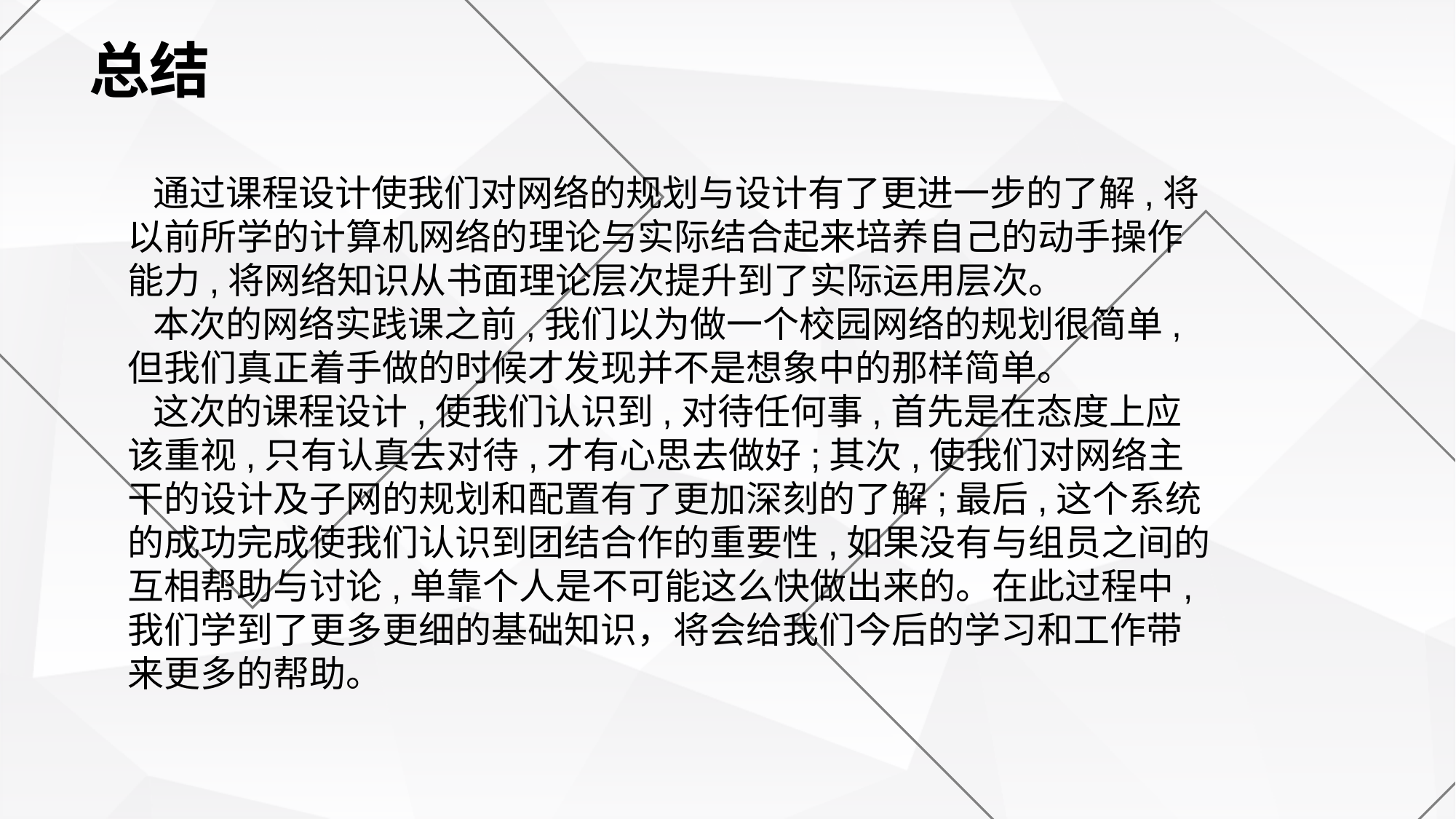

总结
  通过课程设计使我们对网络的规划与设计有了更进一步的了解,将以前所学的计算机网络的理论与实际结合起来培养自己的动手操作能力,将网络知识从书面理论层次提升到了实际运用层次。
  本次的网络实践课之前,我们以为做一个校园网络的规划很简单,但我们真正着手做的时候才发现并不是想象中的那样简单。
  这次的课程设计,使我们认识到,对待任何事,首先是在态度上应该重视,只有认真去对待,才有心思去做好;其次,使我们对网络主干的设计及子网的规划和配置有了更加深刻的了解;最后,这个系统的成功完成使我们认识到团结合作的重要性,如果没有与组员之间的互相帮助与讨论,单靠个人是不可能这么快做出来的。在此过程中,我们学到了更多更细的基础知识，将会给我们今后的学习和工作带来更多的帮助。